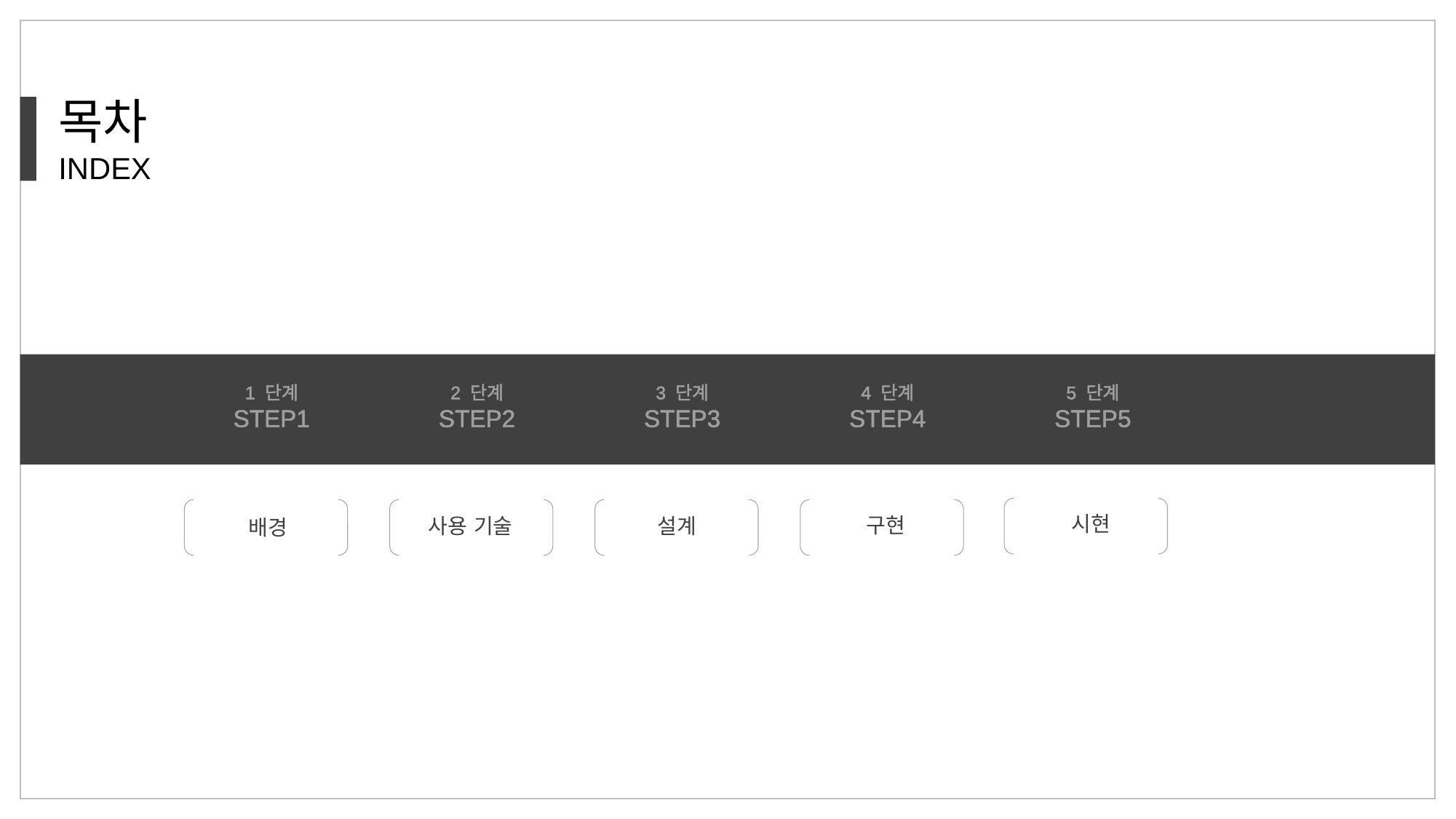

목차
INDEX

1 단계
STEP1
2 단계
STEP2
3 단계
STEP3
4 단계
STEP4
5 단계
STEP5

시현

배경

사용 기술

설계

구현